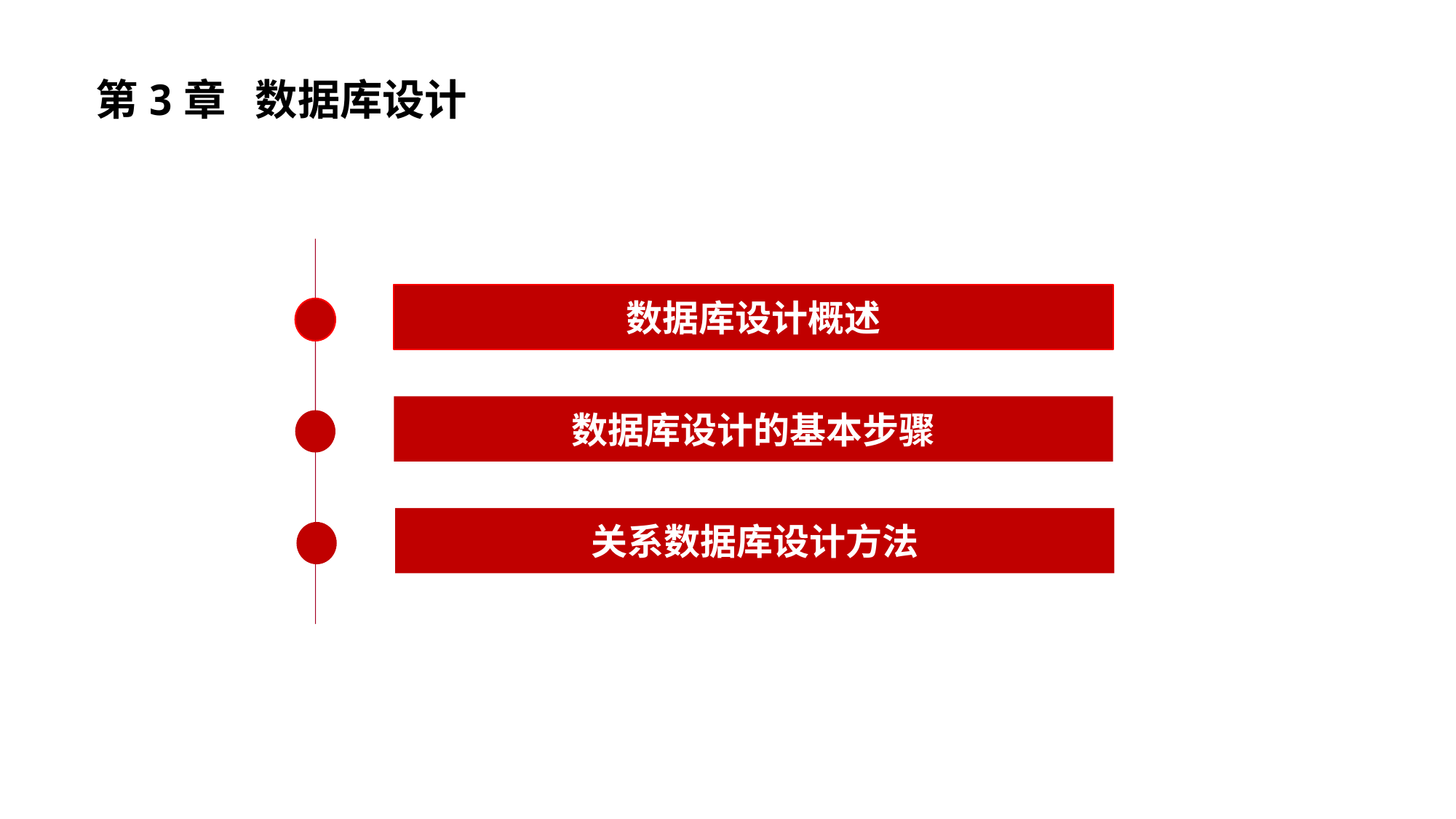

第3章   数据库设计

数据库设计概述

数据库设计的基本步骤

关系数据库设计方法